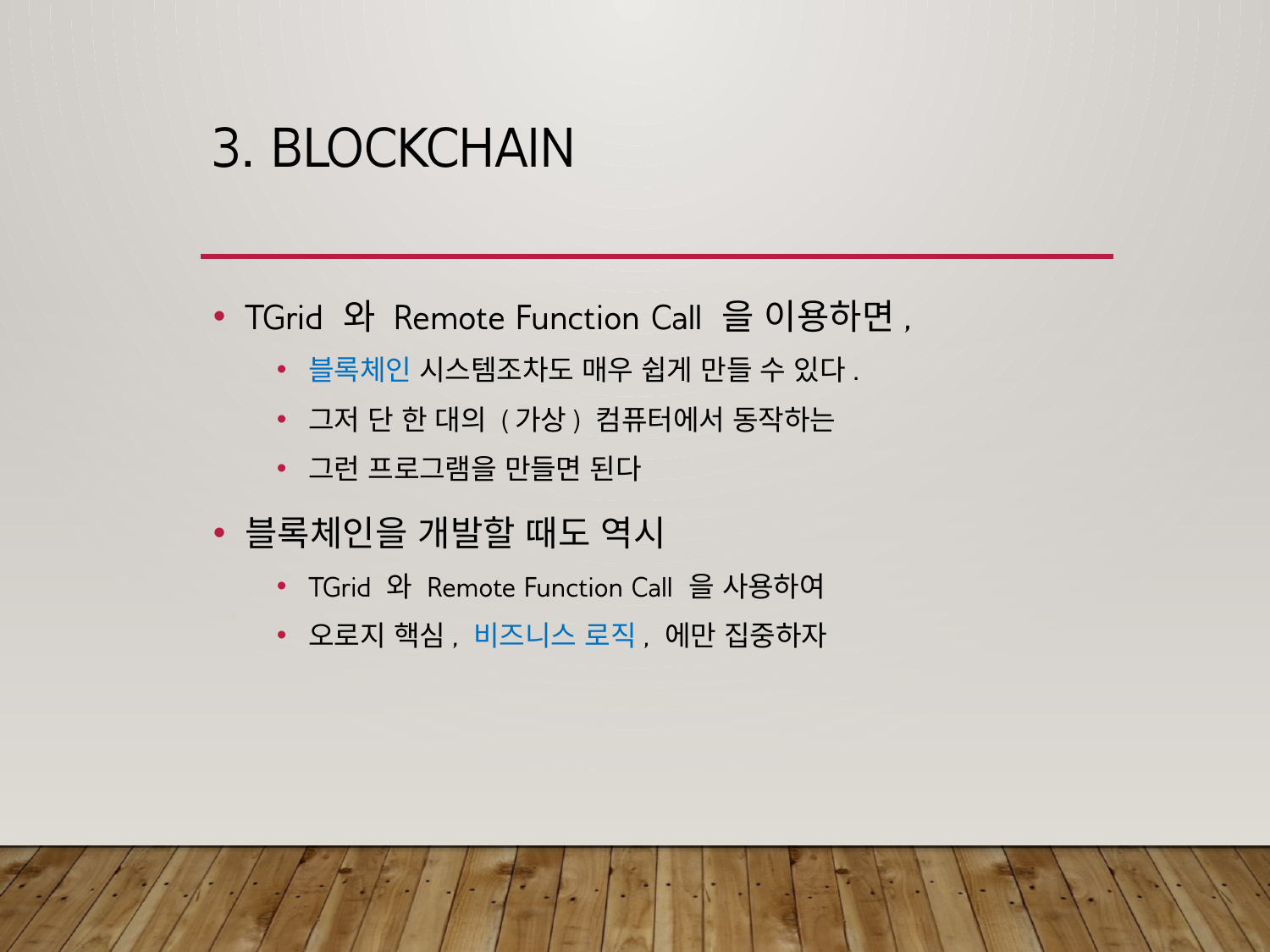

# 3. Blockchain
TGrid 와 Remote Function Call 을 이용하면,
블록체인 시스템조차도 매우 쉽게 만들 수 있다.
그저 단 한 대의 (가상) 컴퓨터에서 동작하는
그런 프로그램을 만들면 된다
블록체인을 개발할 때도 역시
TGrid 와 Remote Function Call 을 사용하여
오로지 핵심, 비즈니스 로직, 에만 집중하자